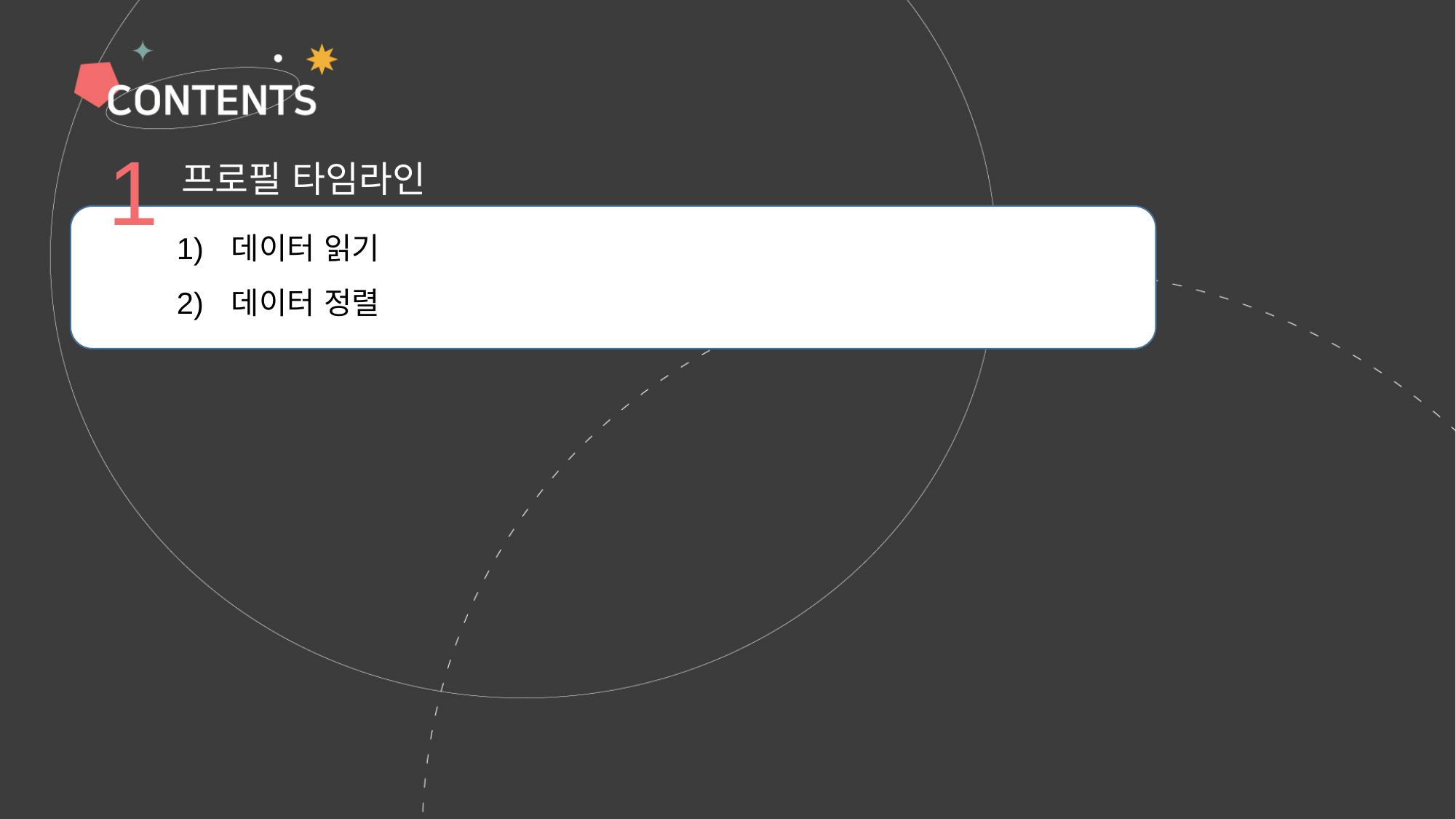

1
프로필 타임라인
데이터 읽기
데이터 정렬